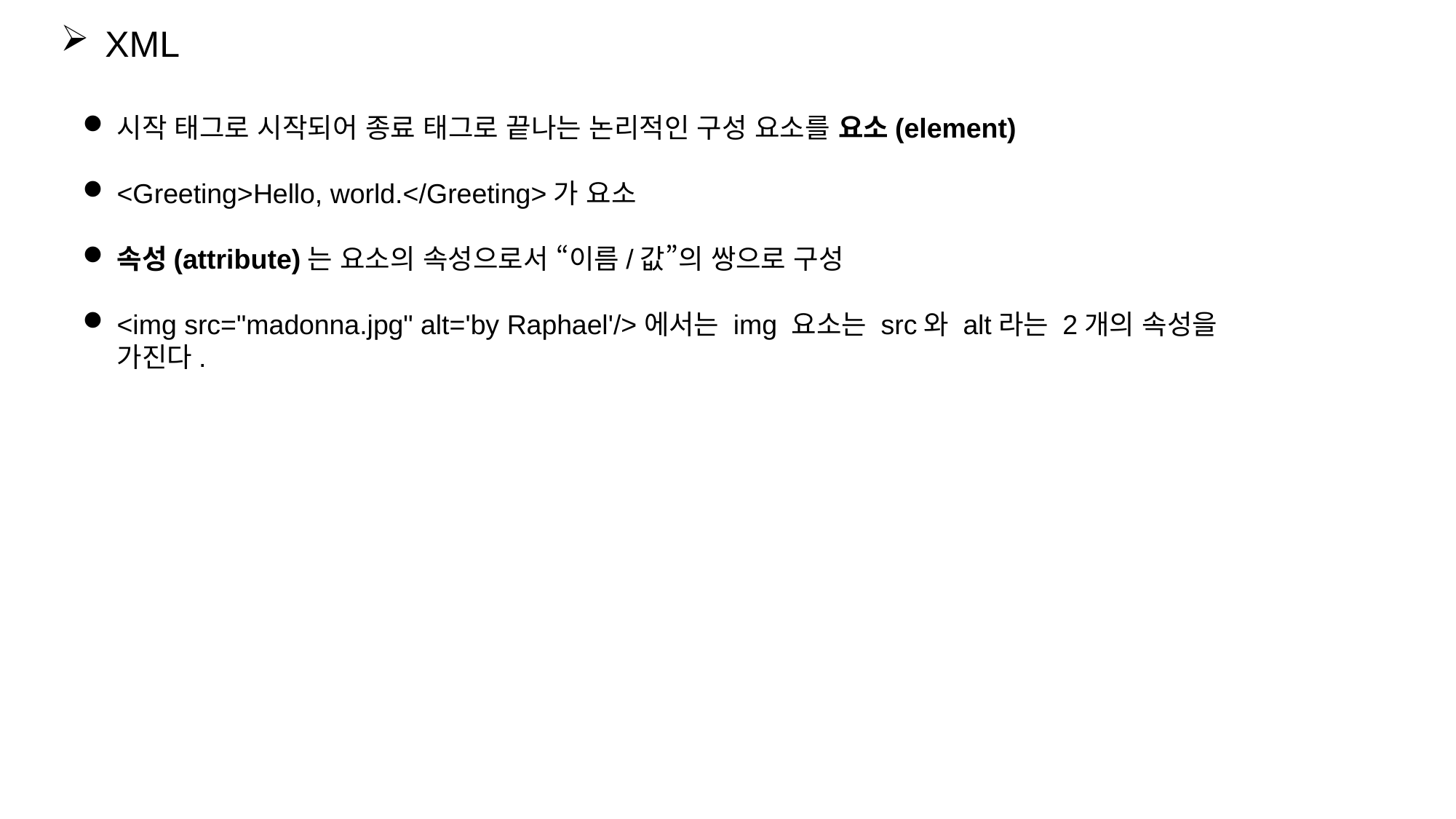

XML
시작 태그로 시작되어 종료 태그로 끝나는 논리적인 구성 요소를 요소(element)

<Greeting>Hello, world.</Greeting>가 요소

속성(attribute)는 요소의 속성으로서 “이름/값”의 쌍으로 구성

<img src="madonna.jpg" alt='by Raphael'/>에서는 img 요소는 src와 alt라는 2개의 속성을 가진다.